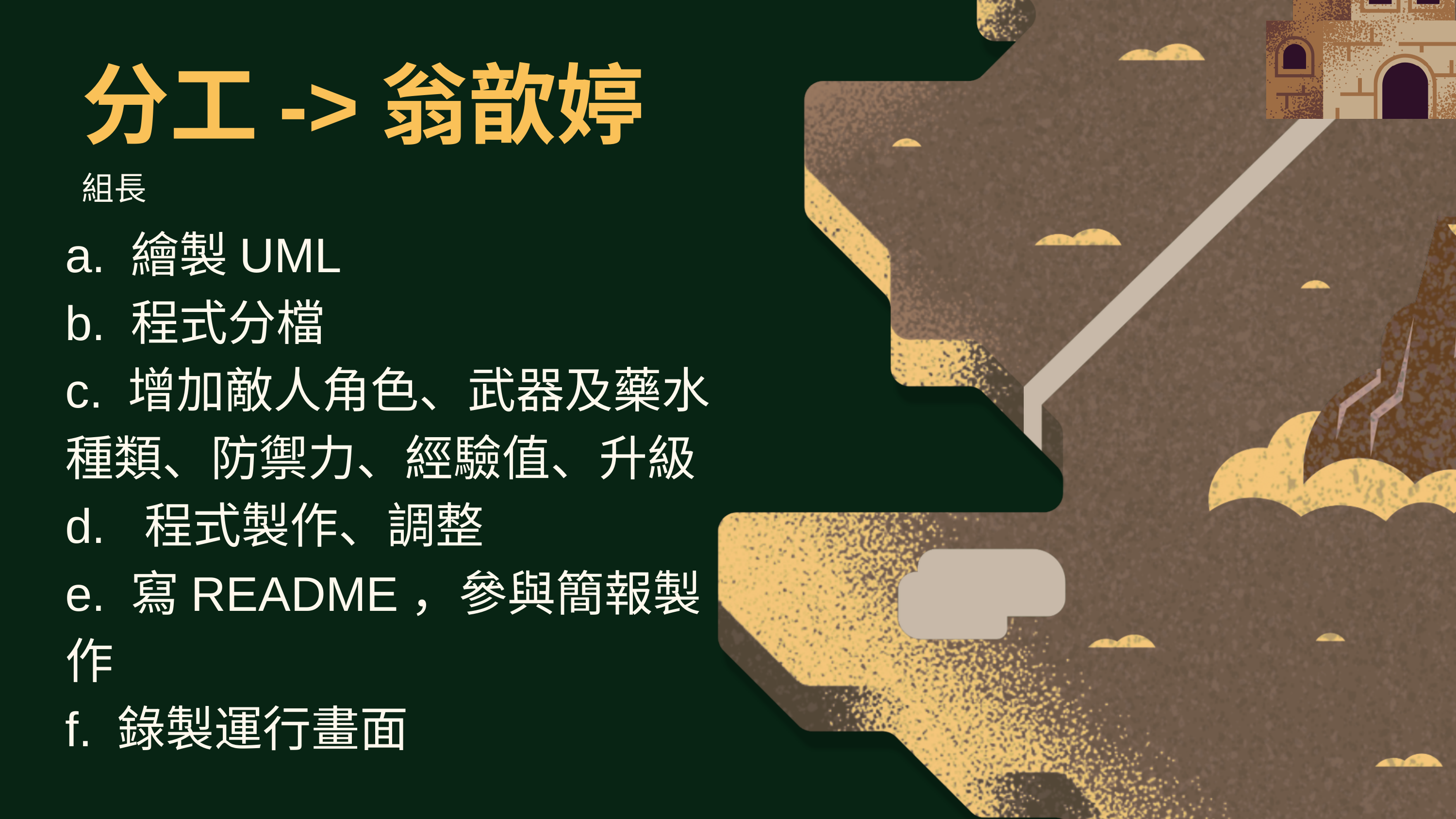

分工->翁歆婷
組長
a. 繪製UML
b. 程式分檔
c. 增加敵人角色、武器及藥水種類、防禦力、經驗值、升級
d.  程式製作、調整
e. 寫README，參與簡報製作
f. 錄製運行畫面